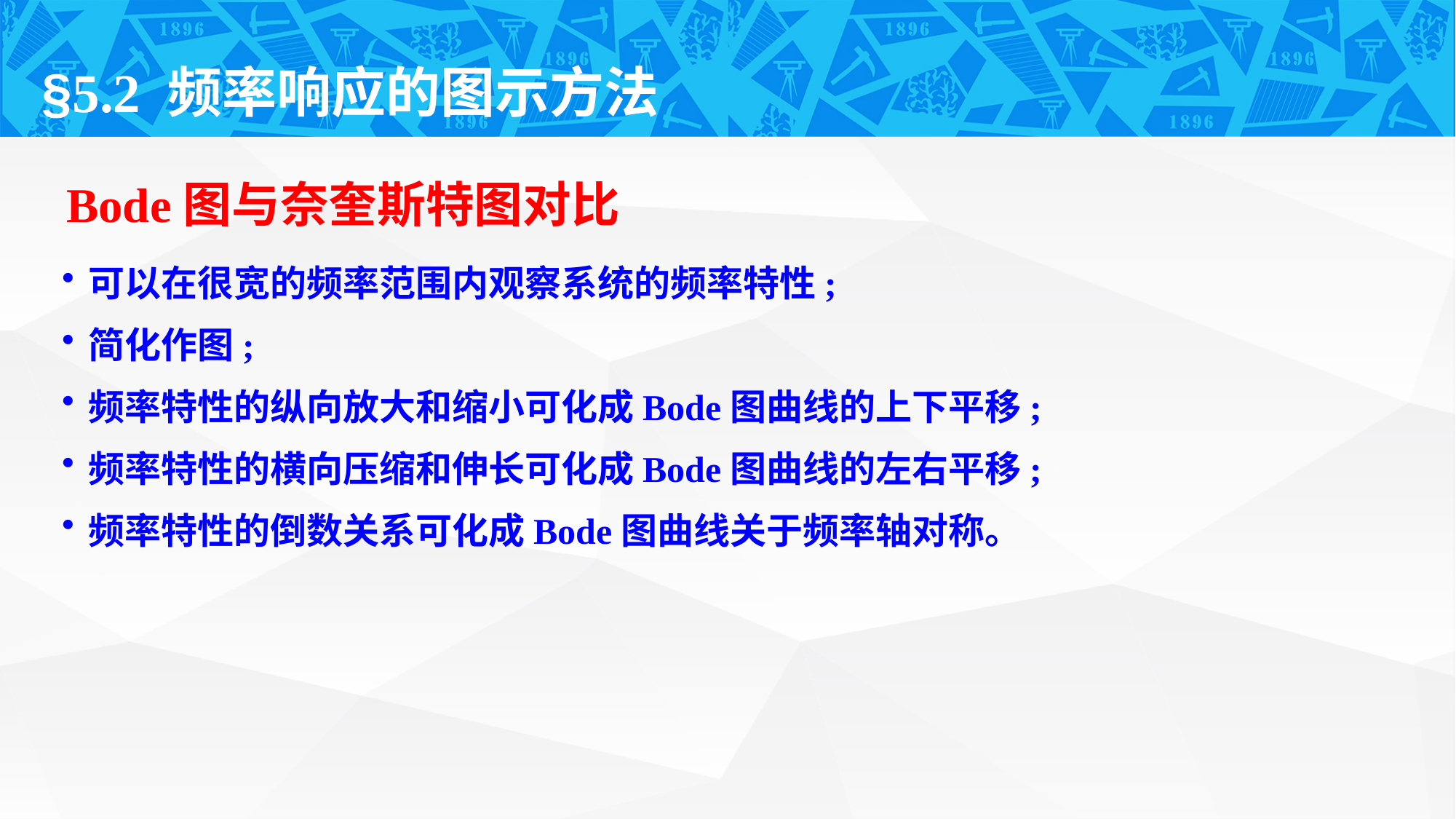

§5.2 频率响应的图示方法
Bode图与奈奎斯特图对比
可以在很宽的频率范围内观察系统的频率特性;
简化作图;
频率特性的纵向放大和缩小可化成Bode图曲线的上下平移;
频率特性的横向压缩和伸长可化成Bode图曲线的左右平移;
频率特性的倒数关系可化成Bode图曲线关于频率轴对称。